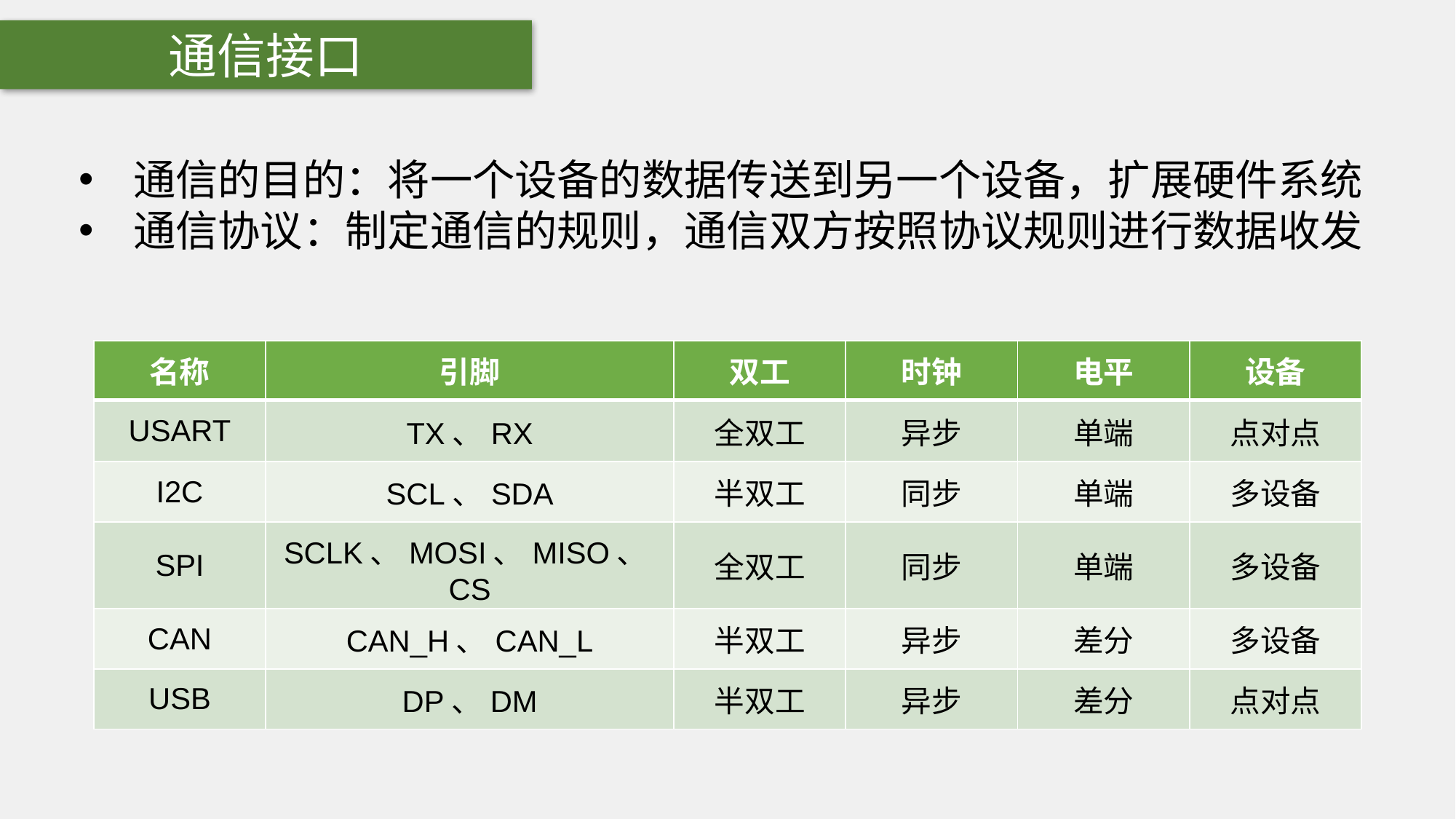

通信接口
通信的目的：将一个设备的数据传送到另一个设备，扩展硬件系统
通信协议：制定通信的规则，通信双方按照协议规则进行数据收发
| 名称 | 引脚 | 双工 | 时钟 | 电平 | 设备 |
| --- | --- | --- | --- | --- | --- |
| USART | TX、RX | 全双工 | 异步 | 单端 | 点对点 |
| I2C | SCL、SDA | 半双工 | 同步 | 单端 | 多设备 |
| SPI | SCLK、MOSI、MISO、CS | 全双工 | 同步 | 单端 | 多设备 |
| CAN | CAN\_H、CAN\_L | 半双工 | 异步 | 差分 | 多设备 |
| USB | DP、DM | 半双工 | 异步 | 差分 | 点对点 |